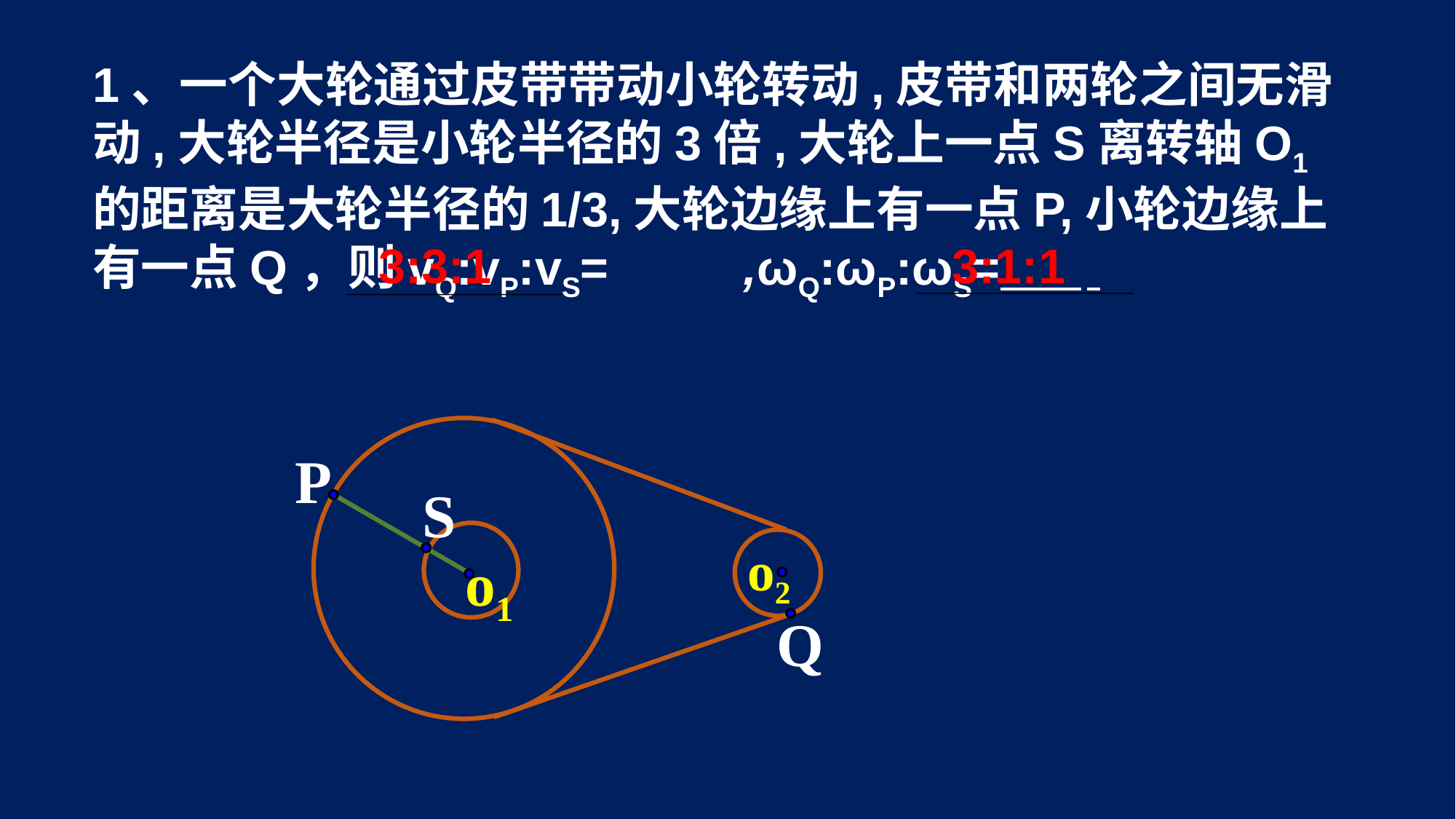

1、一个大轮通过皮带带动小轮转动,皮带和两轮之间无滑动,大轮半径是小轮半径的3倍,大轮上一点S离转轴O1的距离是大轮半径的1/3,大轮边缘上有一点P,小轮边缘上有一点Q，则vQ:vP:vS=          ,ωQ:ωP:ωS=
3:1:1
3:3:1

P
S

o2
o1

Q